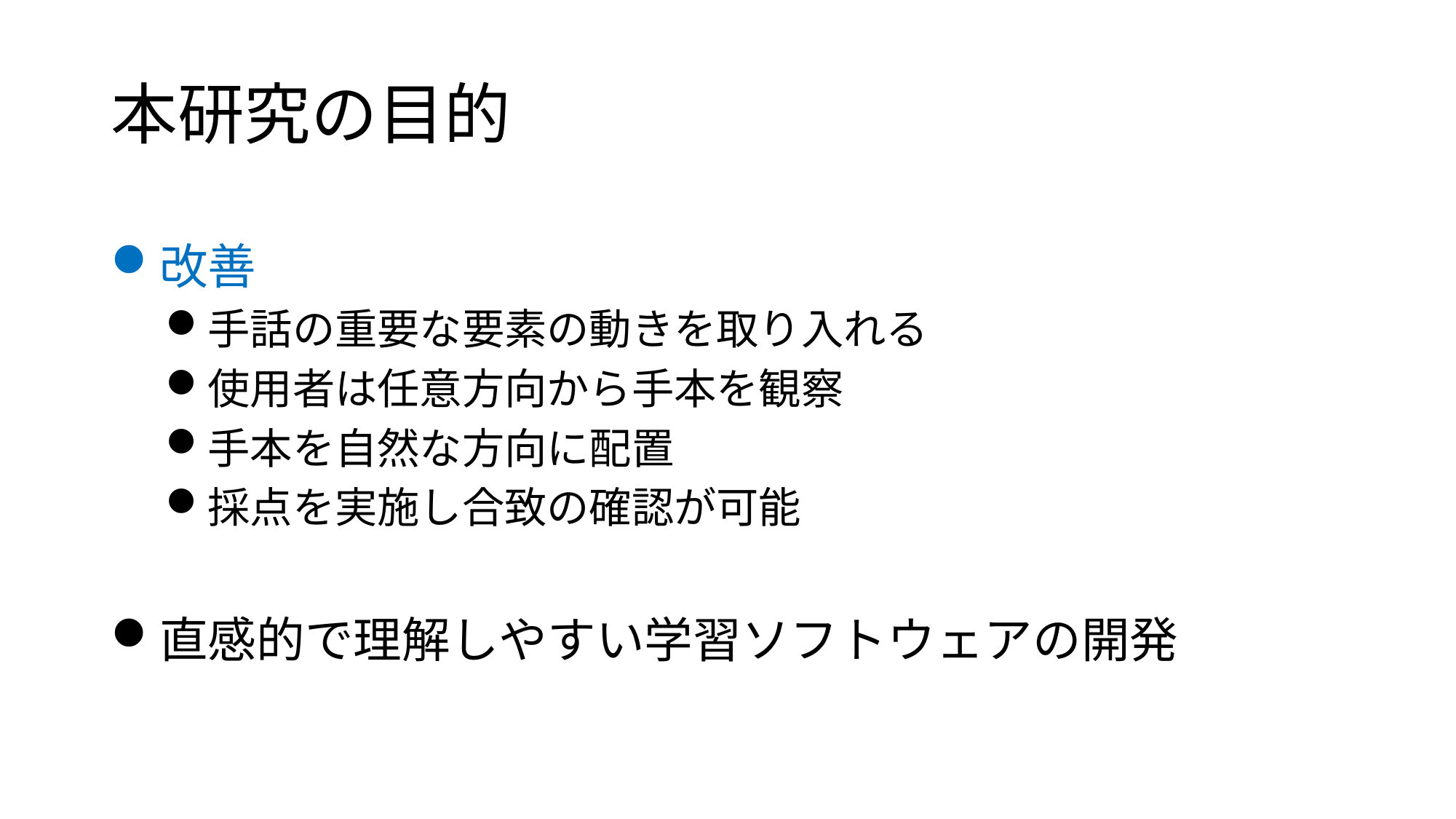

# 本研究の目的
改善
手話の重要な要素の動きを取り入れる
使用者は任意方向から手本を観察
手本を自然な方向に配置
採点を実施し合致の確認が可能

直感的で理解しやすい学習ソフトウェアの開発